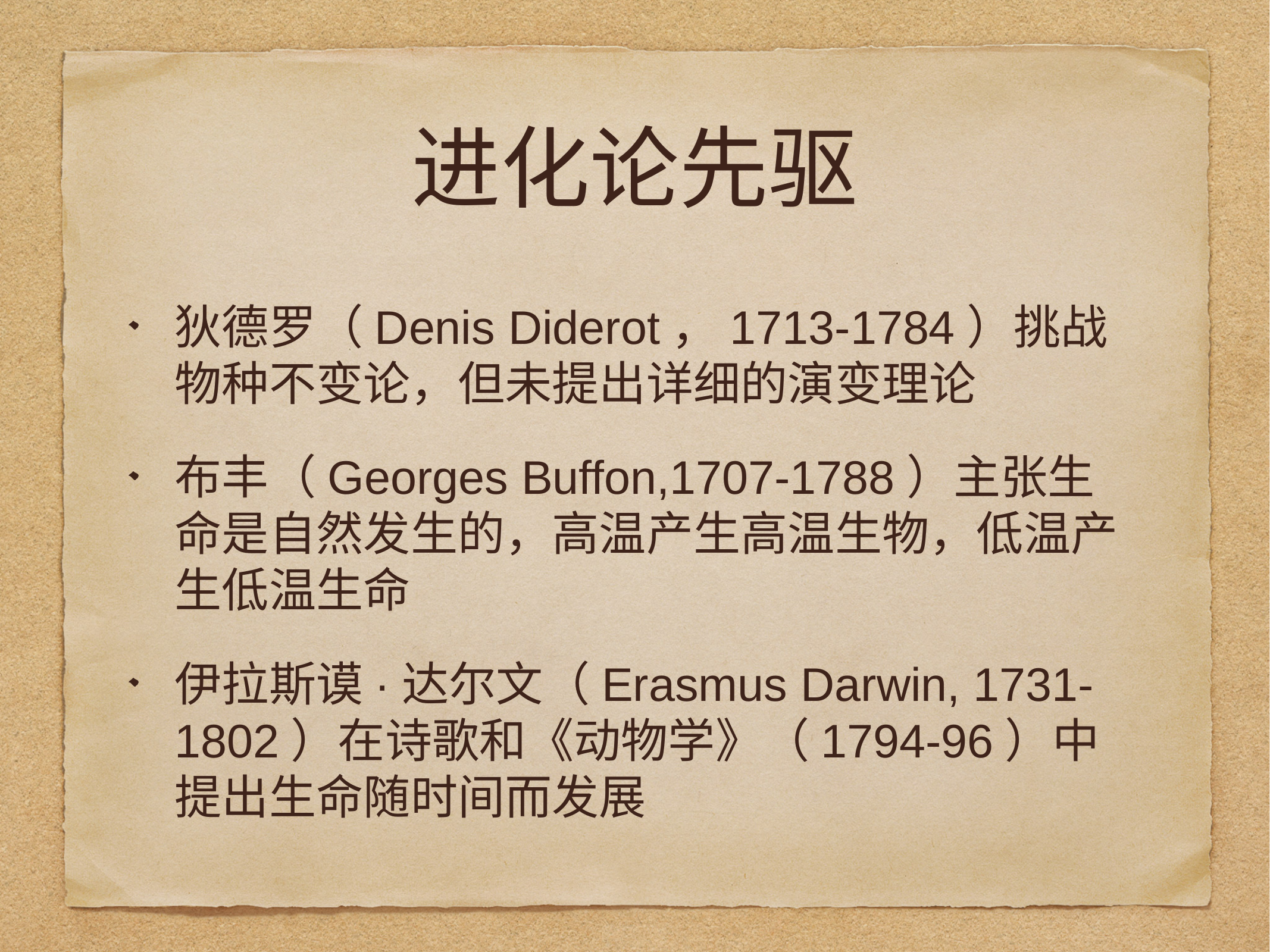

# 进化论先驱
狄德罗（Denis Diderot，1713-1784）挑战物种不变论，但未提出详细的演变理论
布丰（Georges Buffon,1707-1788）主张生命是自然发生的，高温产生高温生物，低温产生低温生命
伊拉斯谟·达尔文（Erasmus Darwin, 1731-1802）在诗歌和《动物学》（1794-96）中提出生命随时间而发展